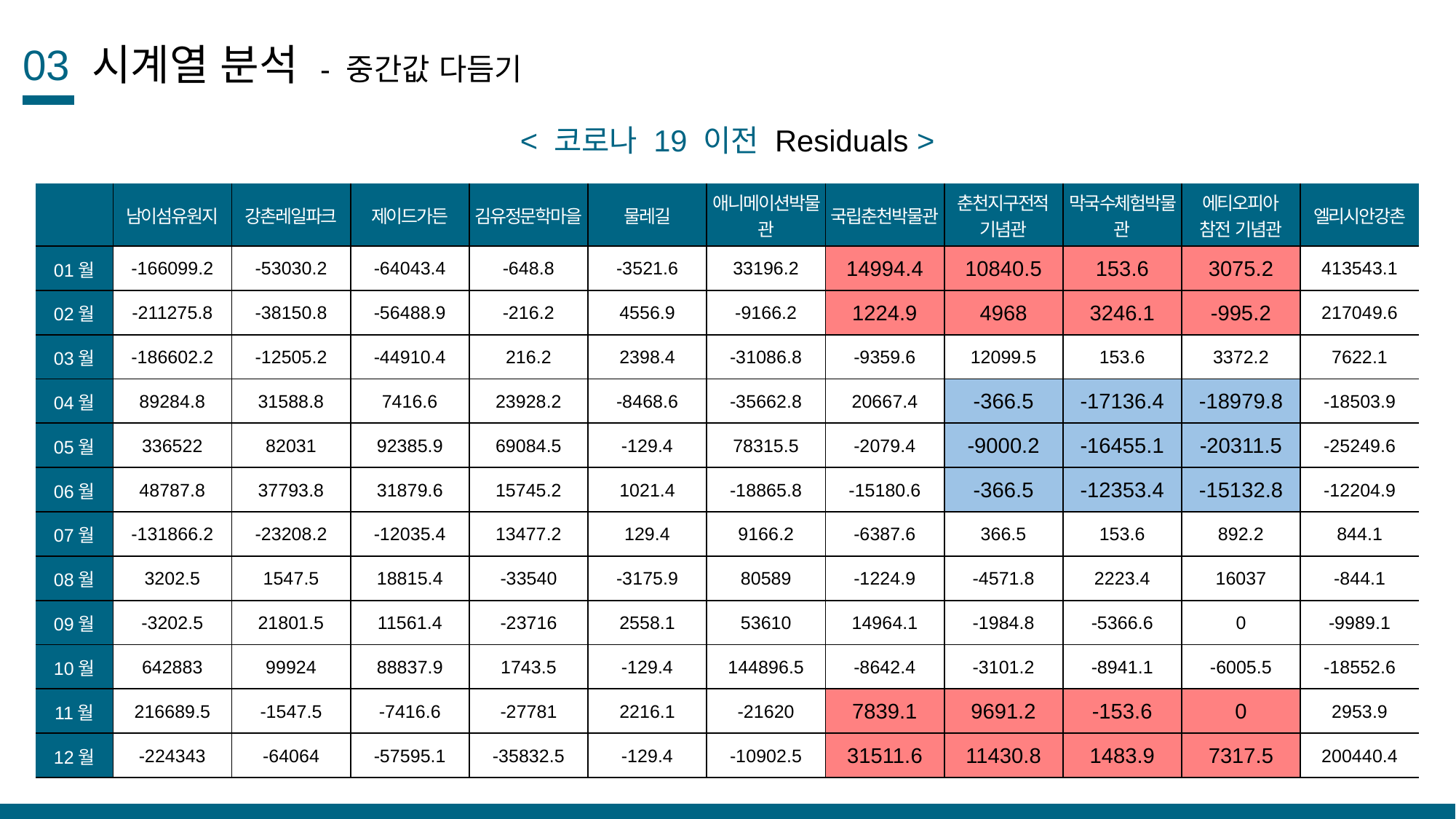

03 시계열 분석 - 중간값 다듬기
< 코로나 19 이전 Residuals >
|  | 남이섬유원지 | 강촌레일파크 | 제이드가든 | 김유정문학마을 | 물레길 | 애니메이션박물관 | 국립춘천박물관 | 춘천지구전적 기념관 | 막국수체험박물관 | 에티오피아 참전 기념관 | 엘리시안강촌 |
| --- | --- | --- | --- | --- | --- | --- | --- | --- | --- | --- | --- |
| 01월 | -166099.2 | -53030.2 | -64043.4 | -648.8 | -3521.6 | 33196.2 | 14994.4 | 10840.5 | 153.6 | 3075.2 | 413543.1 |
| 02월 | -211275.8 | -38150.8 | -56488.9 | -216.2 | 4556.9 | -9166.2 | 1224.9 | 4968 | 3246.1 | -995.2 | 217049.6 |
| 03월 | -186602.2 | -12505.2 | -44910.4 | 216.2 | 2398.4 | -31086.8 | -9359.6 | 12099.5 | 153.6 | 3372.2 | 7622.1 |
| 04월 | 89284.8 | 31588.8 | 7416.6 | 23928.2 | -8468.6 | -35662.8 | 20667.4 | -366.5 | -17136.4 | -18979.8 | -18503.9 |
| 05월 | 336522 | 82031 | 92385.9 | 69084.5 | -129.4 | 78315.5 | -2079.4 | -9000.2 | -16455.1 | -20311.5 | -25249.6 |
| 06월 | 48787.8 | 37793.8 | 31879.6 | 15745.2 | 1021.4 | -18865.8 | -15180.6 | -366.5 | -12353.4 | -15132.8 | -12204.9 |
| 07월 | -131866.2 | -23208.2 | -12035.4 | 13477.2 | 129.4 | 9166.2 | -6387.6 | 366.5 | 153.6 | 892.2 | 844.1 |
| 08월 | 3202.5 | 1547.5 | 18815.4 | -33540 | -3175.9 | 80589 | -1224.9 | -4571.8 | 2223.4 | 16037 | -844.1 |
| 09월 | -3202.5 | 21801.5 | 11561.4 | -23716 | 2558.1 | 53610 | 14964.1 | -1984.8 | -5366.6 | 0 | -9989.1 |
| 10월 | 642883 | 99924 | 88837.9 | 1743.5 | -129.4 | 144896.5 | -8642.4 | -3101.2 | -8941.1 | -6005.5 | -18552.6 |
| 11월 | 216689.5 | -1547.5 | -7416.6 | -27781 | 2216.1 | -21620 | 7839.1 | 9691.2 | -153.6 | 0 | 2953.9 |
| 12월 | -224343 | -64064 | -57595.1 | -35832.5 | -129.4 | -10902.5 | 31511.6 | 11430.8 | 1483.9 | 7317.5 | 200440.4 |